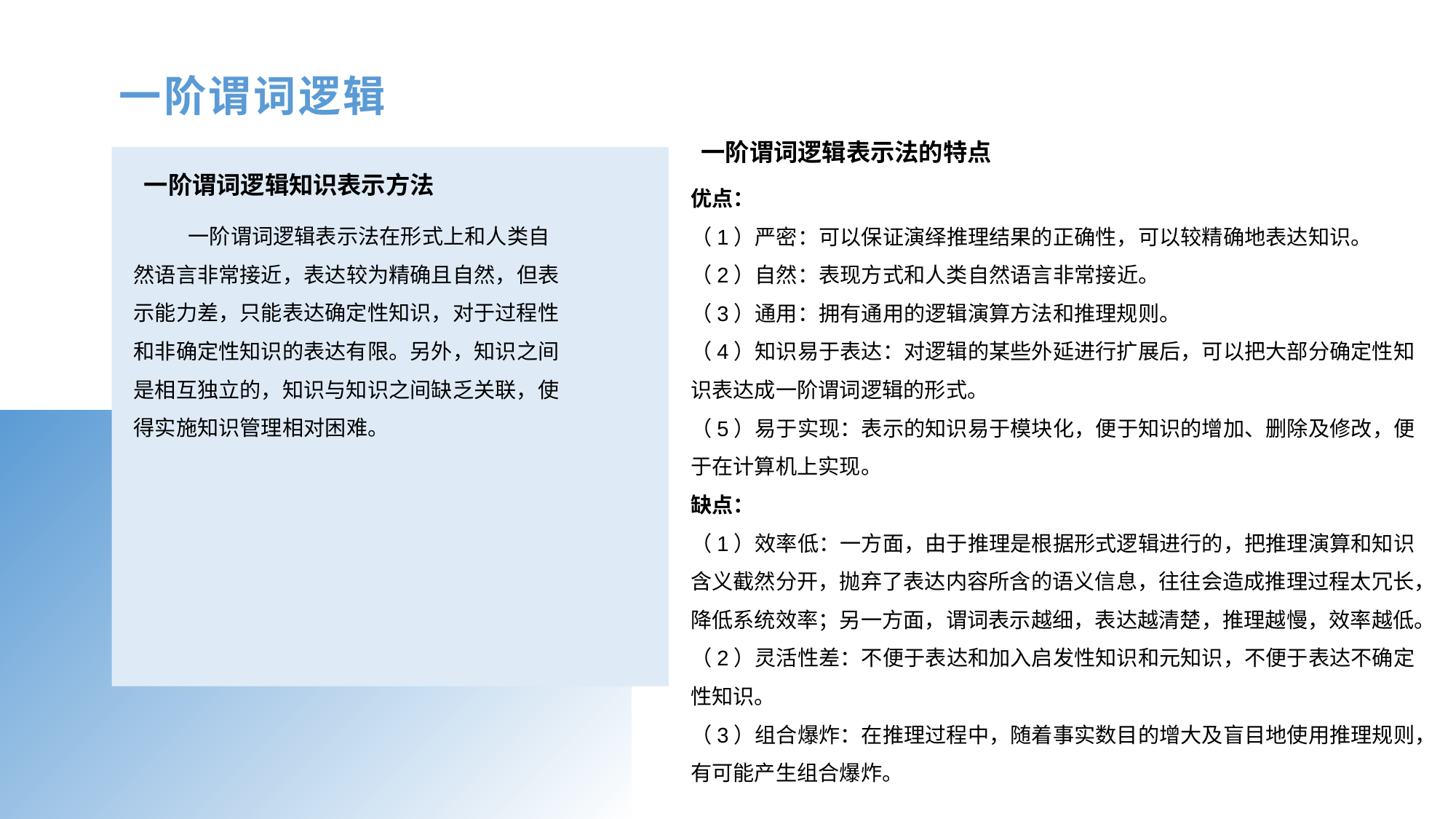

一阶谓词逻辑
一阶谓词逻辑表示法的特点

一阶谓词逻辑知识表示方法
优点：
（1）严密：可以保证演绎推理结果的正确性，可以较精确地表达知识。
（2）自然：表现方式和人类自然语言非常接近。
（3）通用：拥有通用的逻辑演算方法和推理规则。
（4）知识易于表达：对逻辑的某些外延进行扩展后，可以把大部分确定性知识表达成一阶谓词逻辑的形式。
（5）易于实现：表示的知识易于模块化，便于知识的增加、删除及修改，便于在计算机上实现。
缺点：
（1）效率低：一方面，由于推理是根据形式逻辑进行的，把推理演算和知识含义截然分开，抛弃了表达内容所含的语义信息，往往会造成推理过程太冗长，降低系统效率；另一方面，谓词表示越细，表达越清楚，推理越慢，效率越低。
（2）灵活性差：不便于表达和加入启发性知识和元知识，不便于表达不确定性知识。
（3）组合爆炸：在推理过程中，随着事实数目的增大及盲目地使用推理规则，有可能产生组合爆炸。
一阶谓词逻辑表示法在形式上和人类自然语言非常接近，表达较为精确且自然，但表示能力差，只能表达确定性知识，对于过程性和非确定性知识的表达有限。另外，知识之间是相互独立的，知识与知识之间缺乏关联，使得实施知识管理相对困难。